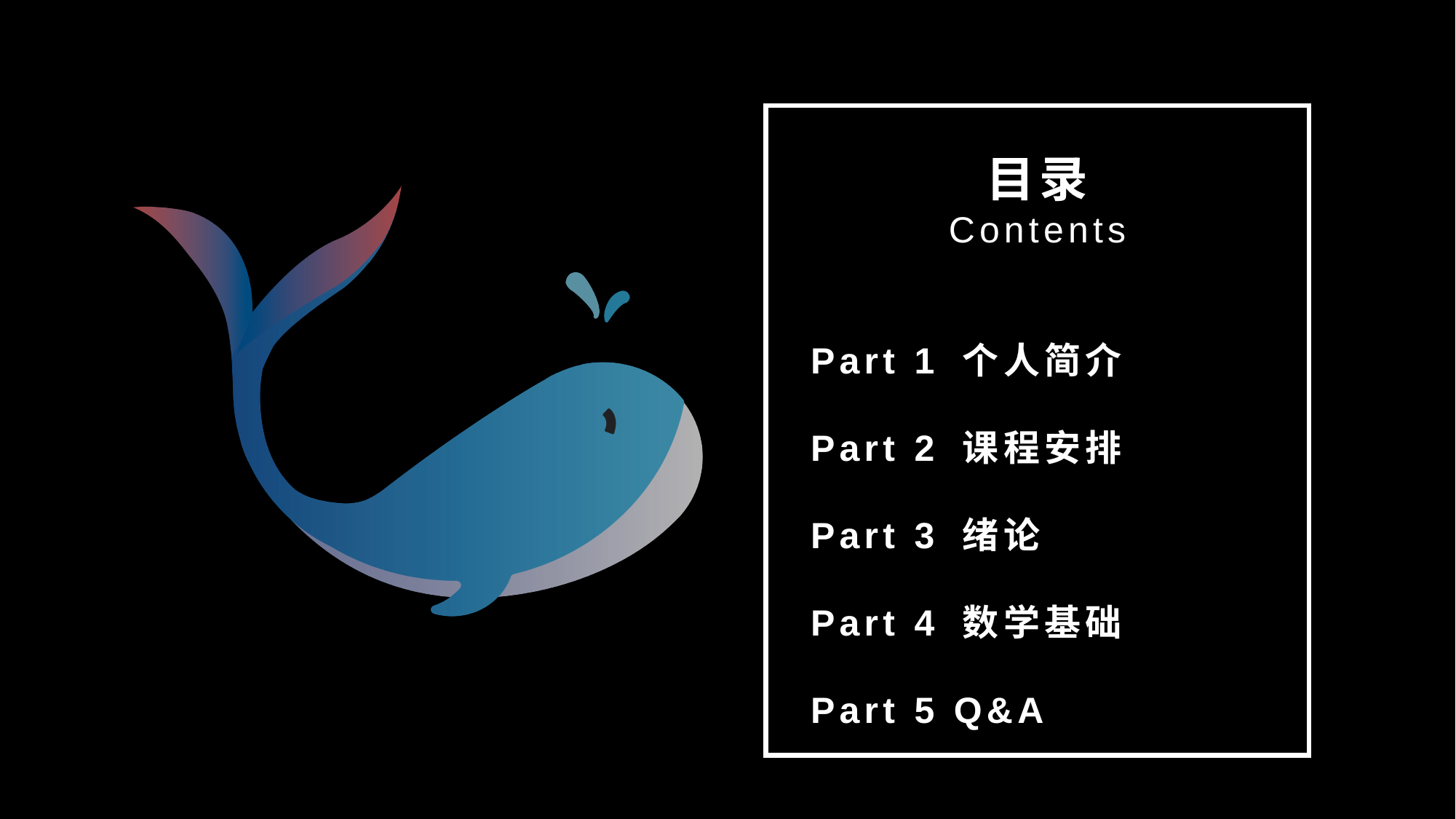

目录
Contents

Part 1 个人简介
Part 2 课程安排
Part 3 绪论
Part 4 数学基础
Part 5 Q&A